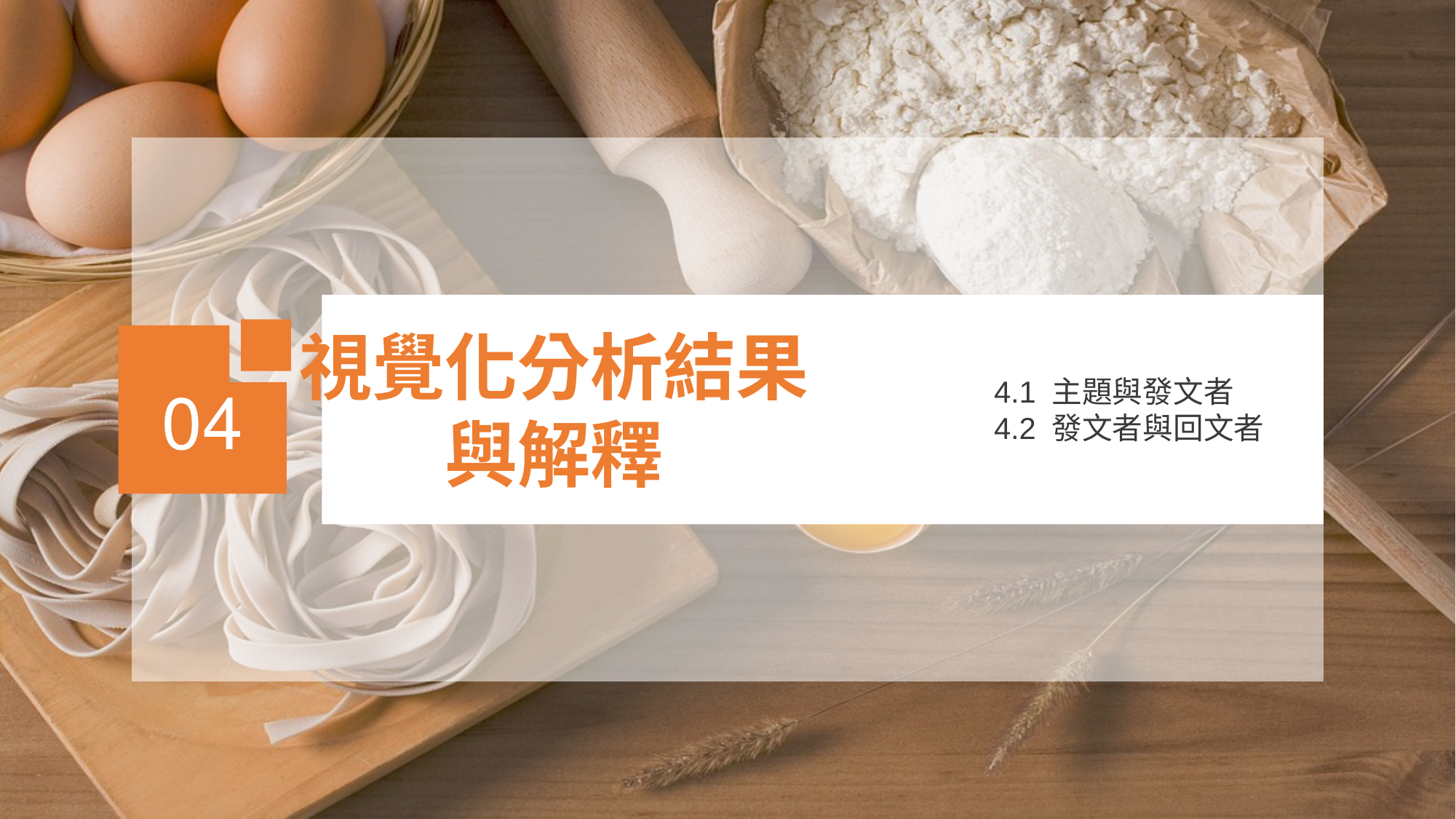

視覺化分析結果
與解釋

04
4.1 主題與發文者
4.2 發文者與回文者